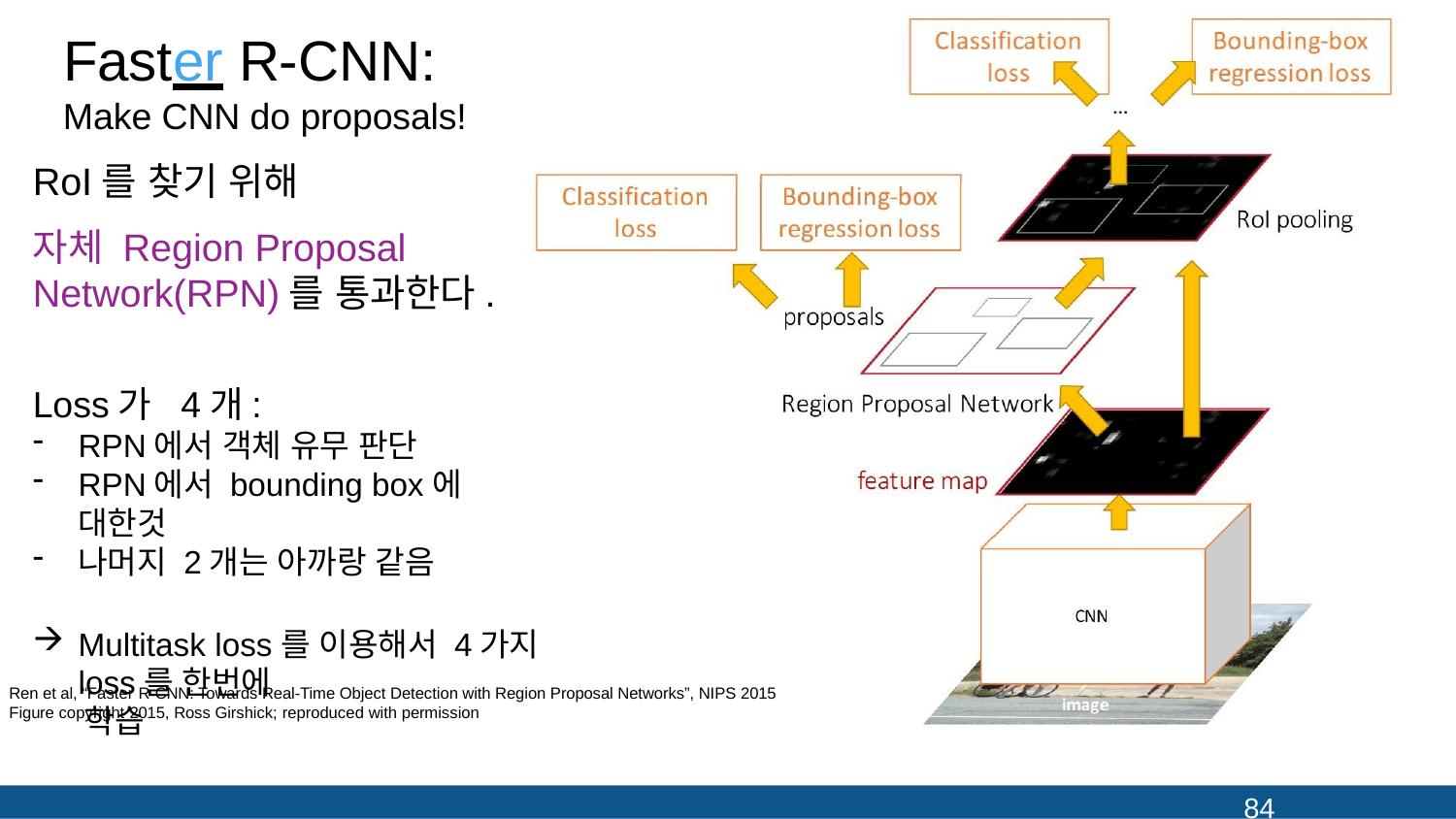

# Faster R-CNN:
Make CNN do proposals!
RoI를 찾기 위해
자체 Region Proposal Network(RPN)를 통과한다.

Loss가  4개:
RPN에서 객체 유무 판단
RPN에서 bounding box에 대한것
나머지 2개는 아까랑 같음

Multitask loss를 이용해서 4가지 loss를 한번에
     학습
Ren et al, “Faster R-CNN: Towards Real-Time Object Detection with Region Proposal Networks”, NIPS 2015  Figure copyright 2015, Ross Girshick; reproduced with permission
84